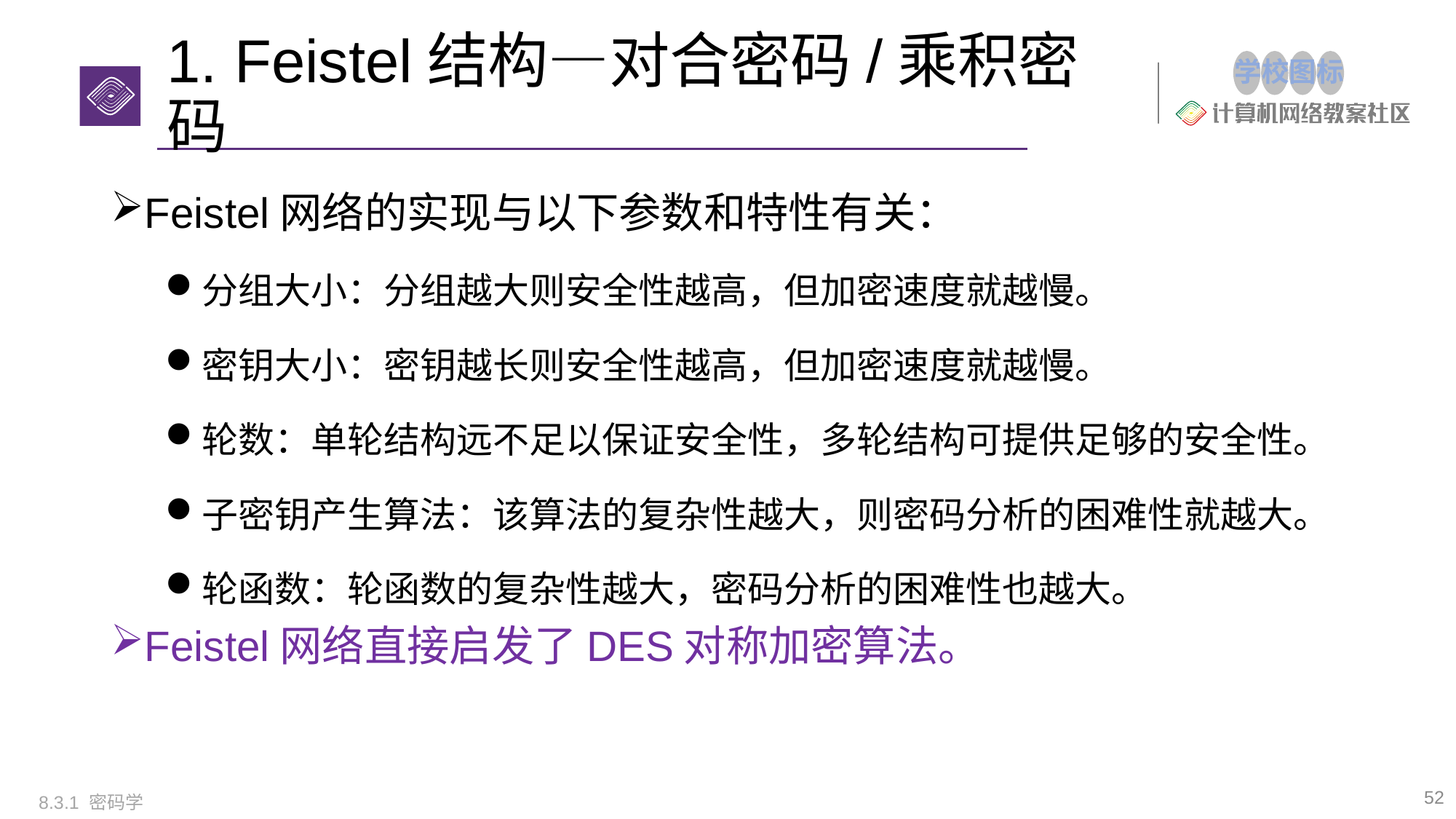

# 1. Feistel结构—对合密码/乘积密码
Feistel网络的实现与以下参数和特性有关：
分组大小：分组越大则安全性越高，但加密速度就越慢。
密钥大小：密钥越长则安全性越高，但加密速度就越慢。
轮数：单轮结构远不足以保证安全性，多轮结构可提供足够的安全性。
子密钥产生算法：该算法的复杂性越大，则密码分析的困难性就越大。
轮函数：轮函数的复杂性越大，密码分析的困难性也越大。
Feistel网络直接启发了DES对称加密算法。
52
8.3.1 密码学